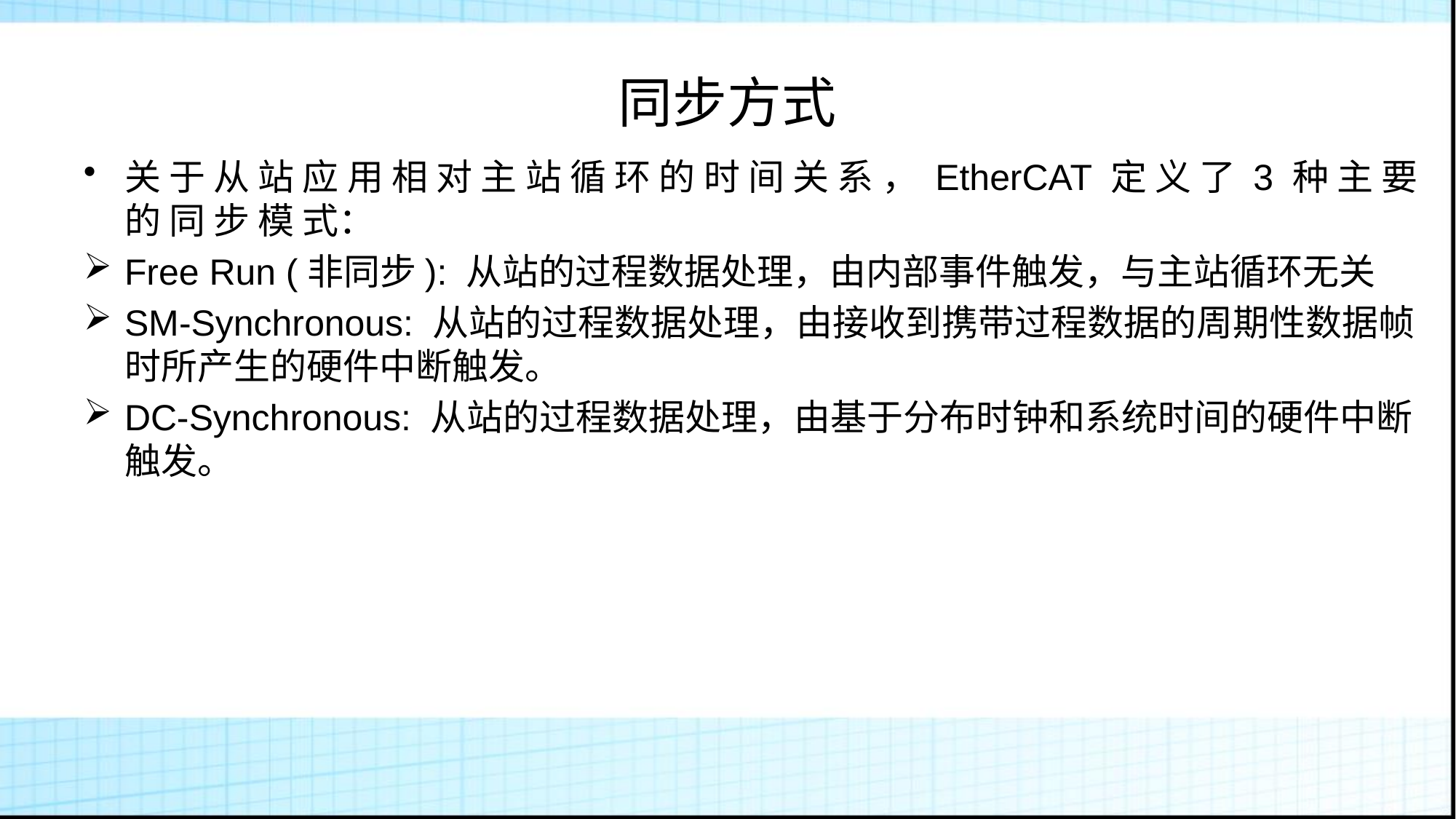

# 同步方式
关 于 从 站 应 用 相 对 主 站 循 环 的 时 间 关 系 ， EtherCAT 定 义 了 3 种 主 要 的 同 步 模 式：
Free Run (非同步): 从站的过程数据处理，由内部事件触发，与主站循环无关
SM-Synchronous: 从站的过程数据处理，由接收到携带过程数据的周期性数据帧时所产生的硬件中断触发。
DC-Synchronous: 从站的过程数据处理，由基于分布时钟和系统时间的硬件中断触发。